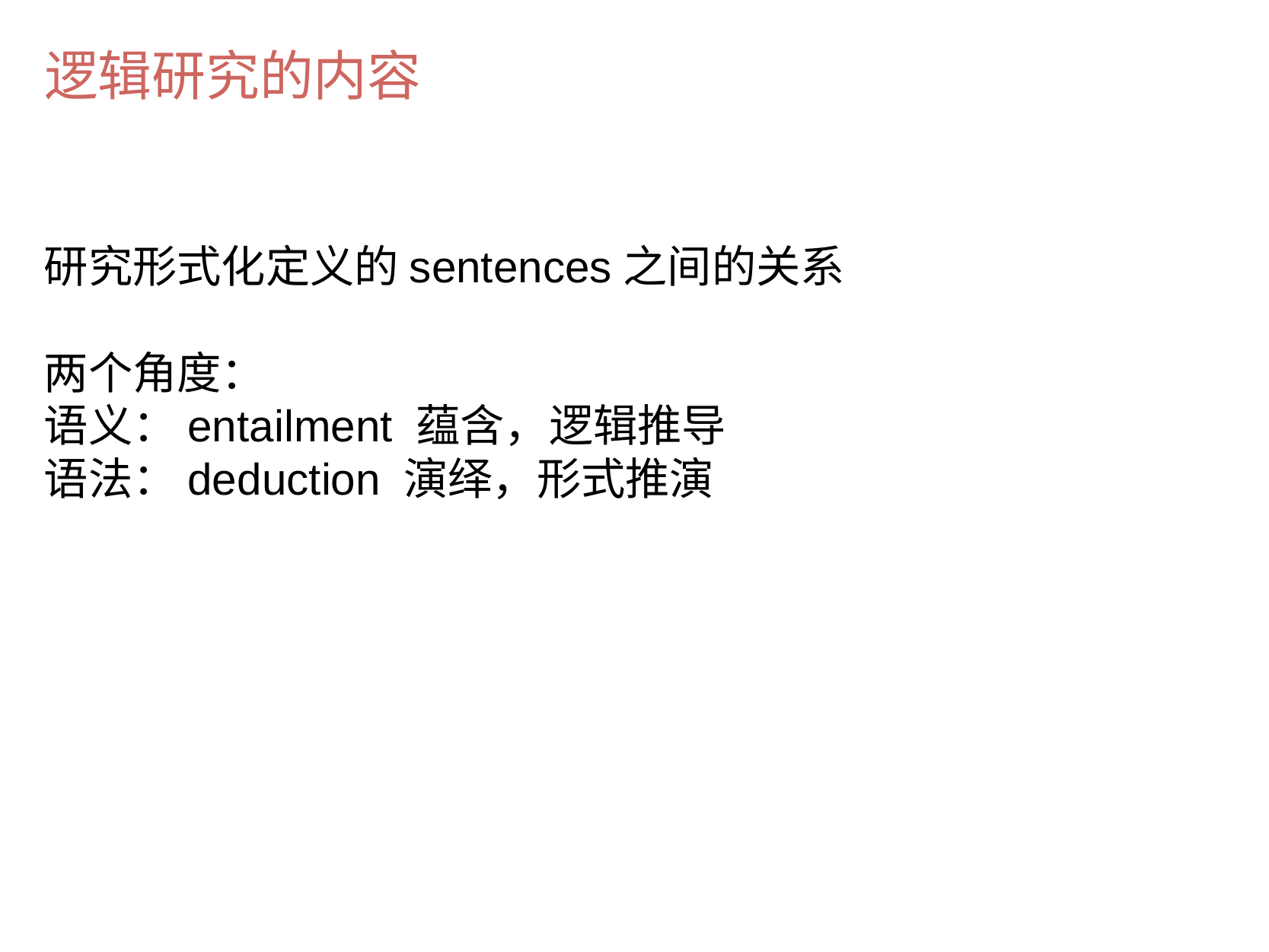

逻辑研究的内容
研究形式化定义的sentences之间的关系

两个角度：
语义：entailment 蕴含，逻辑推导
语法：deduction 演绎，形式推演